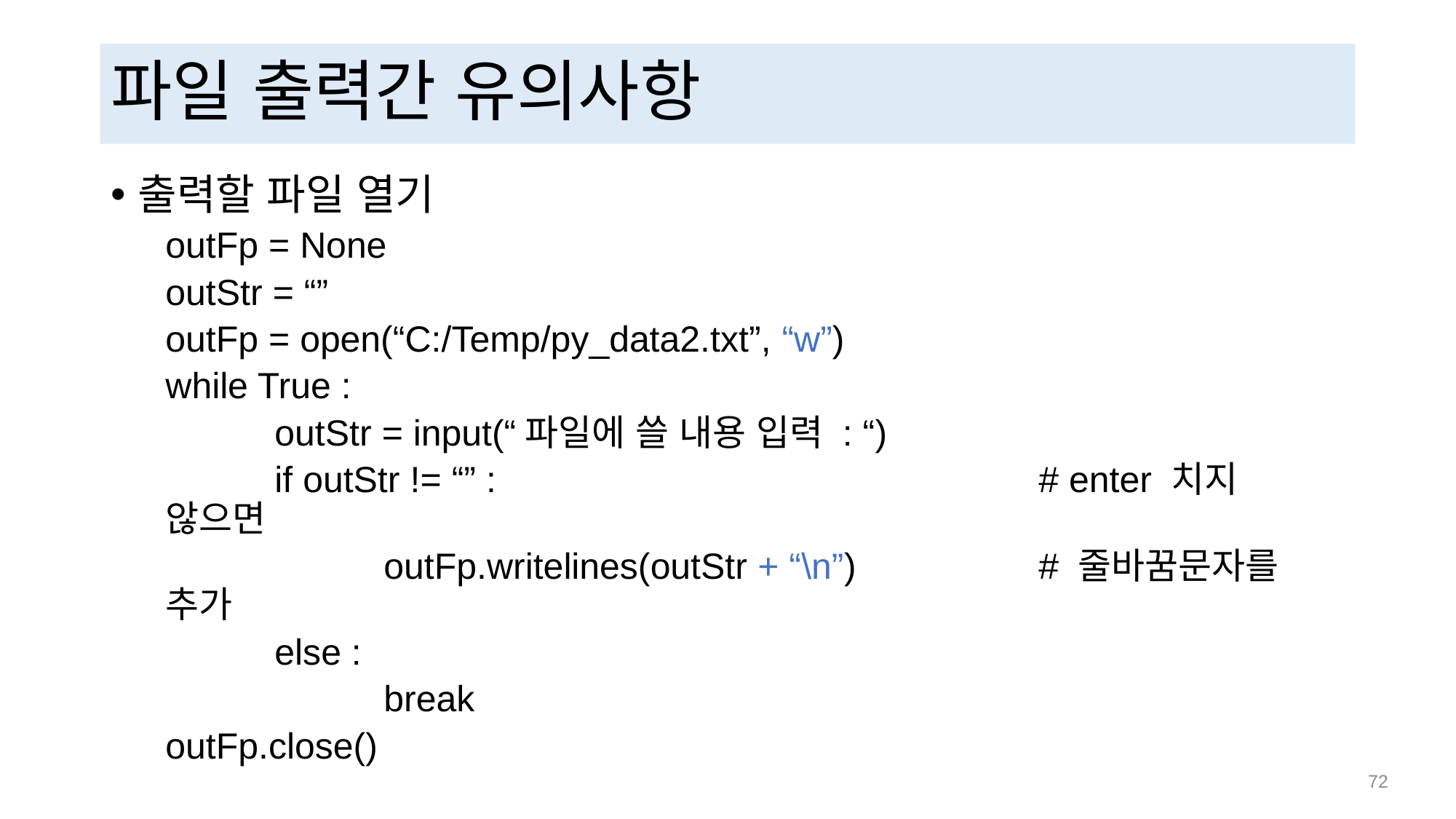

# 파일 출력간 유의사항
출력할 파일 열기
outFp = None
outStr = “”
outFp = open(“C:/Temp/py_data2.txt”, “w”)
while True :
	outStr = input(“파일에 쓸 내용 입력 : “)
	if outStr != “” :					# enter 치지 않으면
		outFp.writelines(outStr + “\n”)		# 줄바꿈문자를 추가
	else :
		break
outFp.close()

 72